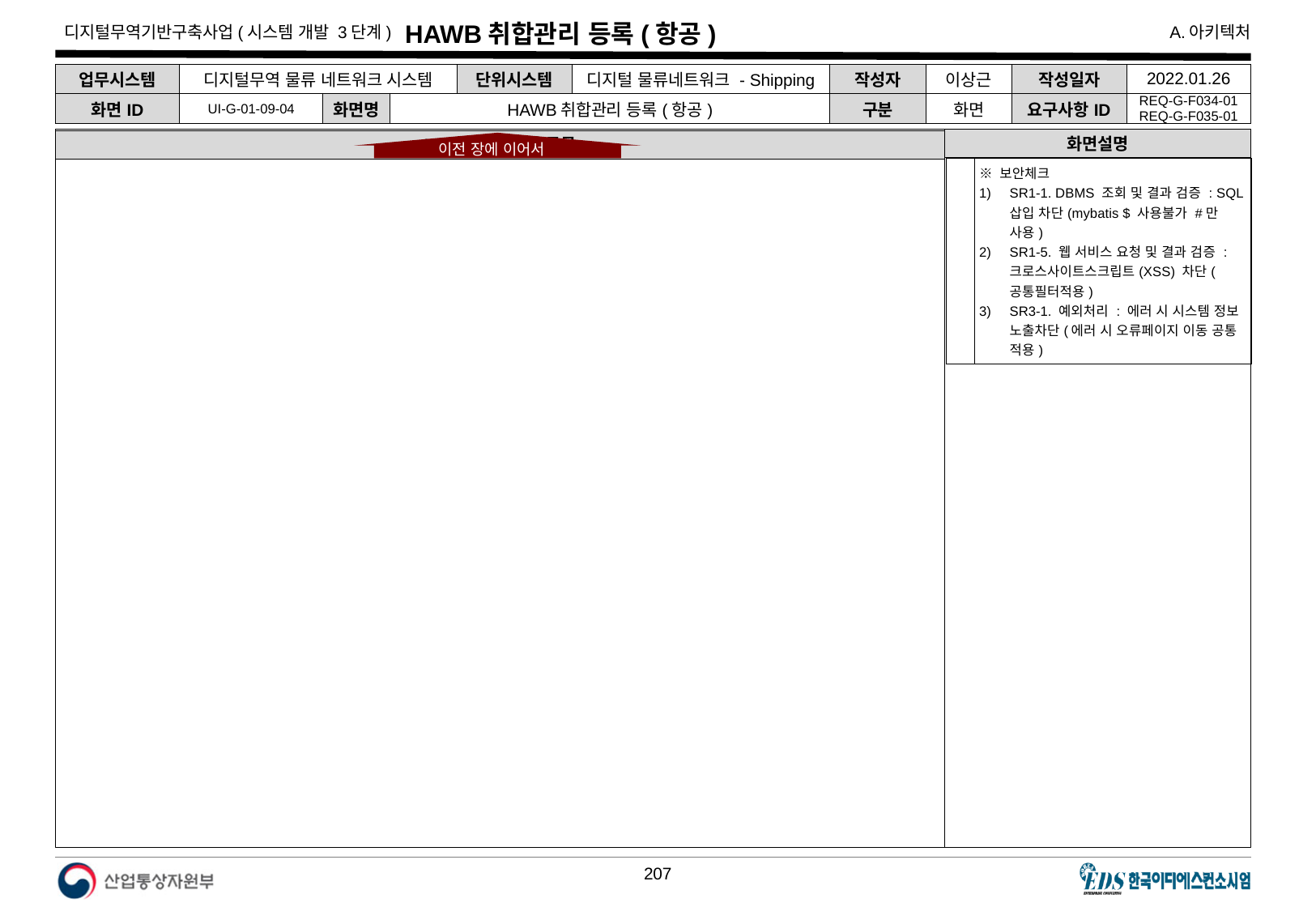

# HAWB취합관리 등록(항공)
| 업무시스템 | 디지털무역 물류 네트워크 시스템 |  |  | 단위시스템 | 디지털 물류네트워크 - Shipping | 작성자 | 이상근 | 작성일자 | 2022.01.26 |
| --- | --- | --- | --- | --- | --- | --- | --- | --- | --- |
| 화면ID | UI-G-01-09-04 | 화면명 | HAWB취합관리 등록(항공) |  |  | 구분 | 화면 | 요구사항ID | REQ-G-F034-01 REQ-G-F035-01 |

화면설명
HAWB취합관리 등록

이전 장에 이어서

|  | ※ 보안체크 SR1-1. DBMS 조회 및 결과 검증 : SQL 삽입 차단(mybatis $ 사용불가 #만 사용) SR1-5. 웹 서비스 요청 및 결과 검증 : 크로스사이트스크립트(XSS) 차단(공통필터적용) SR3-1. 예외처리 : 에러 시 시스템 정보 노출차단(에러 시 오류페이지 이동 공통 적용) |
| --- | --- |